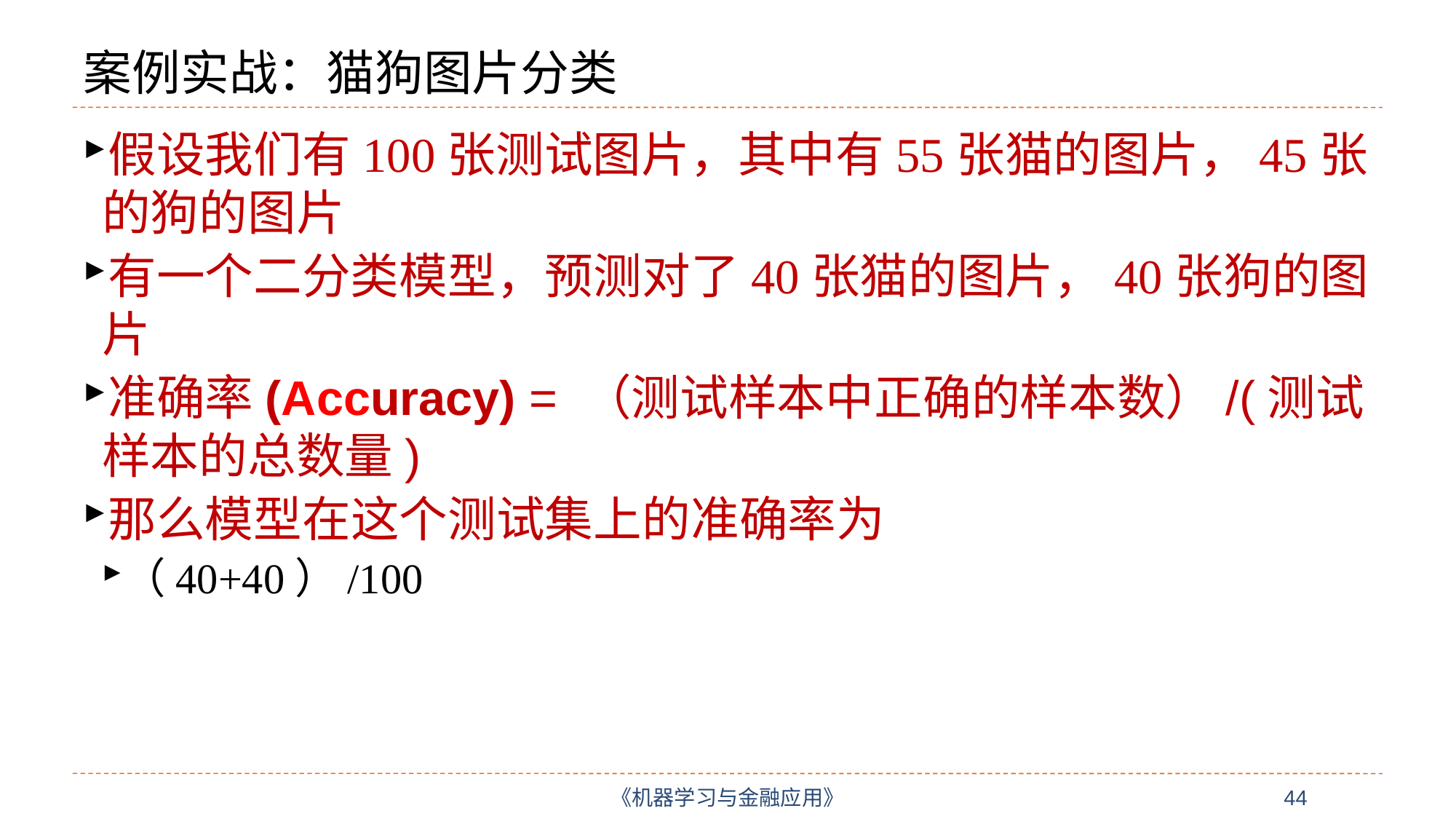

44
# 案例实战：猫狗图片分类
假设我们有100张测试图片，其中有55张猫的图片，45张的狗的图片
有一个二分类模型，预测对了40张猫的图片，40张狗的图片
准确率(Accuracy) = （测试样本中正确的样本数）/(测试样本的总数量)
那么模型在这个测试集上的准确率为
（40+40）/100